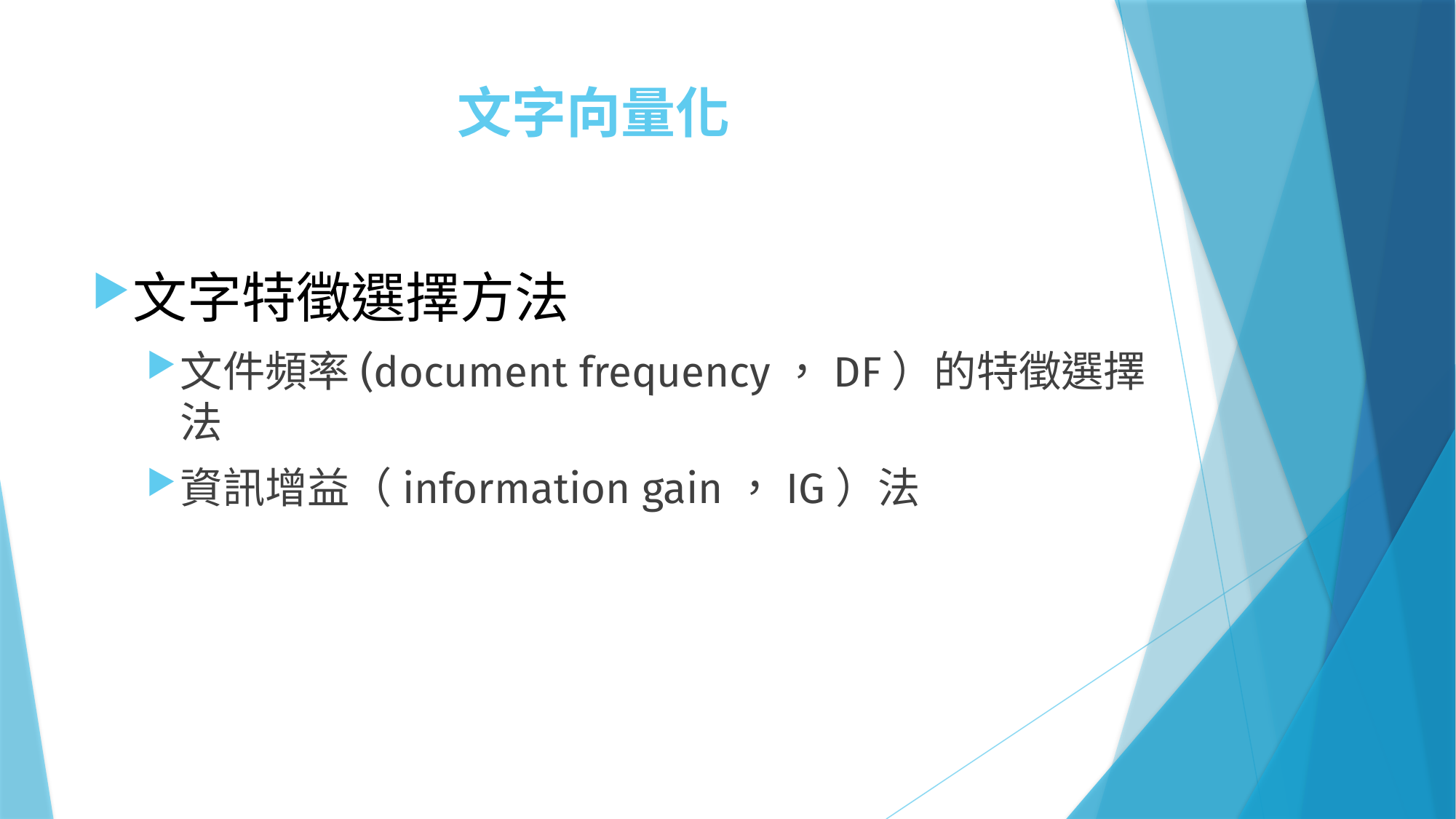

# 文字向量化
文字特徵選擇方法
文件頻率(document frequency，DF）的特徵選擇法
資訊增益（information gain，IG）法